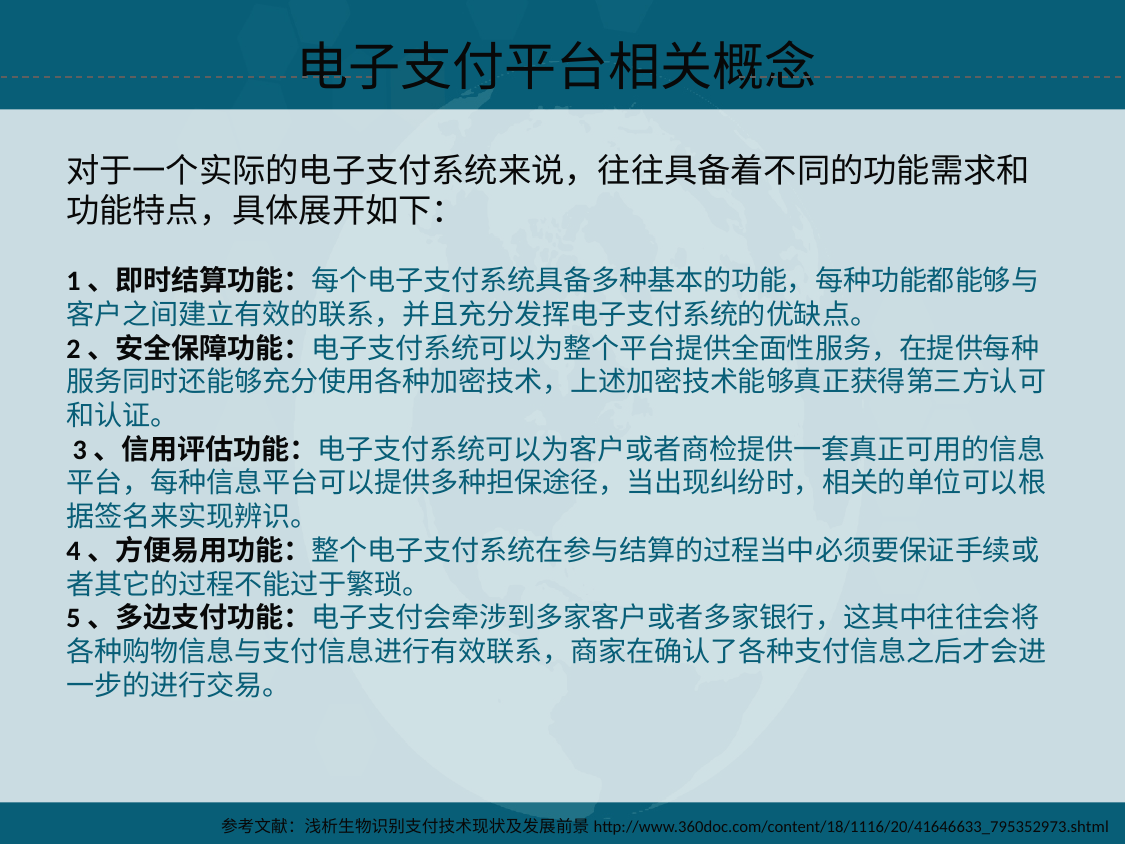

电子支付平台相关概念
对于一个实际的电子支付系统来说，往往具备着不同的功能需求和功能特点，具体展开如下：

1、即时结算功能：每个电子支付系统具备多种基本的功能，每种功能都能够与客户之间建立有效的联系，并且充分发挥电子支付系统的优缺点。
2、安全保障功能：电子支付系统可以为整个平台提供全面性服务，在提供每种服务同时还能够充分使用各种加密技术，上述加密技术能够真正获得第三方认可和认证。
 3、信用评估功能：电子支付系统可以为客户或者商检提供一套真正可用的信息平台，每种信息平台可以提供多种担保途径，当出现纠纷时，相关的单位可以根据签名来实现辨识。
4、方便易用功能：整个电子支付系统在参与结算的过程当中必须要保证手续或者其它的过程不能过于繁琐。
5、多边支付功能：电子支付会牵涉到多家客户或者多家银行，这其中往往会将各种购物信息与支付信息进行有效联系，商家在确认了各种支付信息之后才会进一步的进行交易。
参考文献：浅析生物识别支付技术现状及发展前景http://www.360doc.com/content/18/1116/20/41646633_795352973.shtml